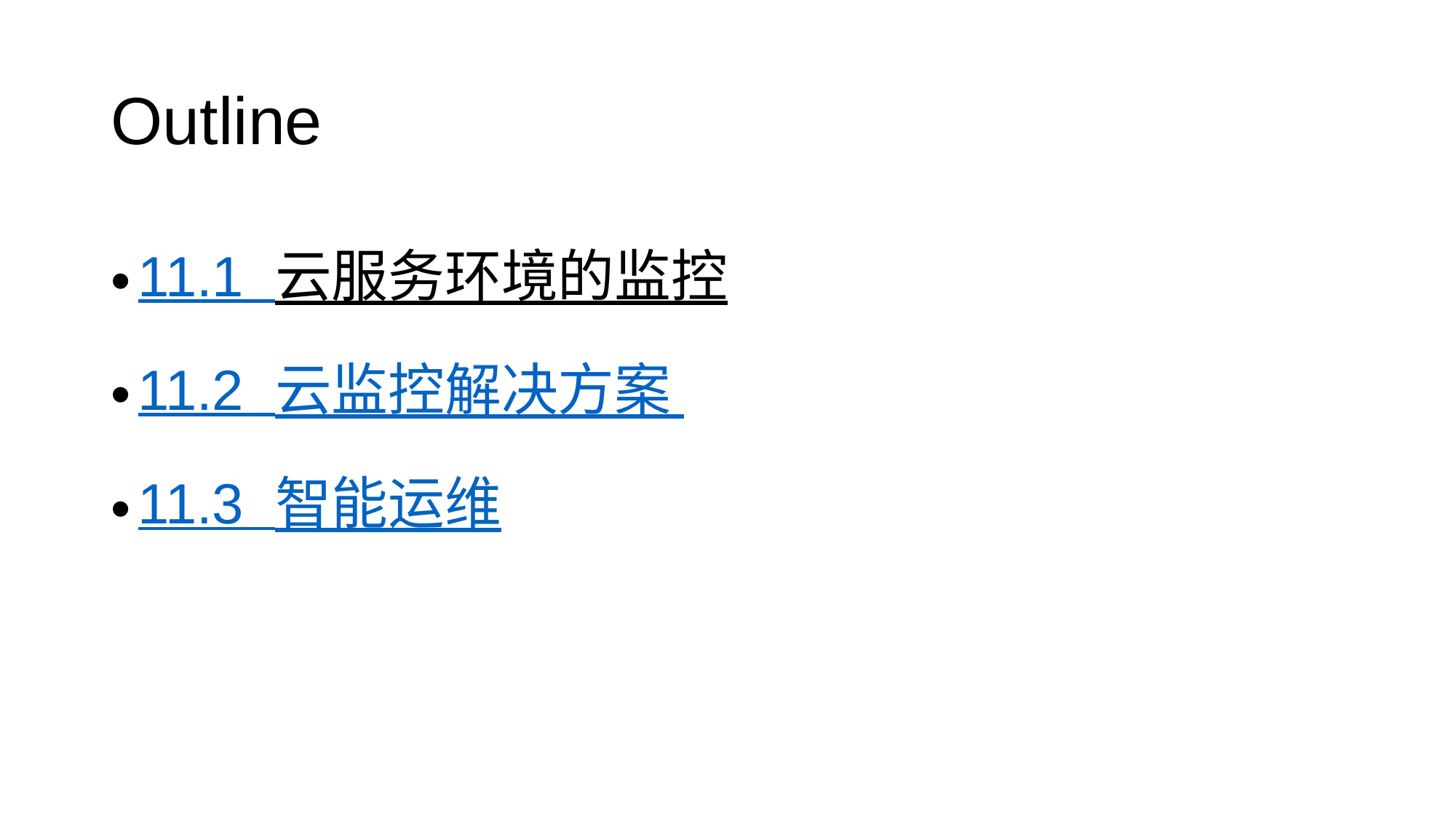

# Outline
11.1  云服务环境的监控
11.2  云监控解决方案
11.3  智能运维

Domain expertise
Data Science
Mathematics
Machine Learning
Data engineering